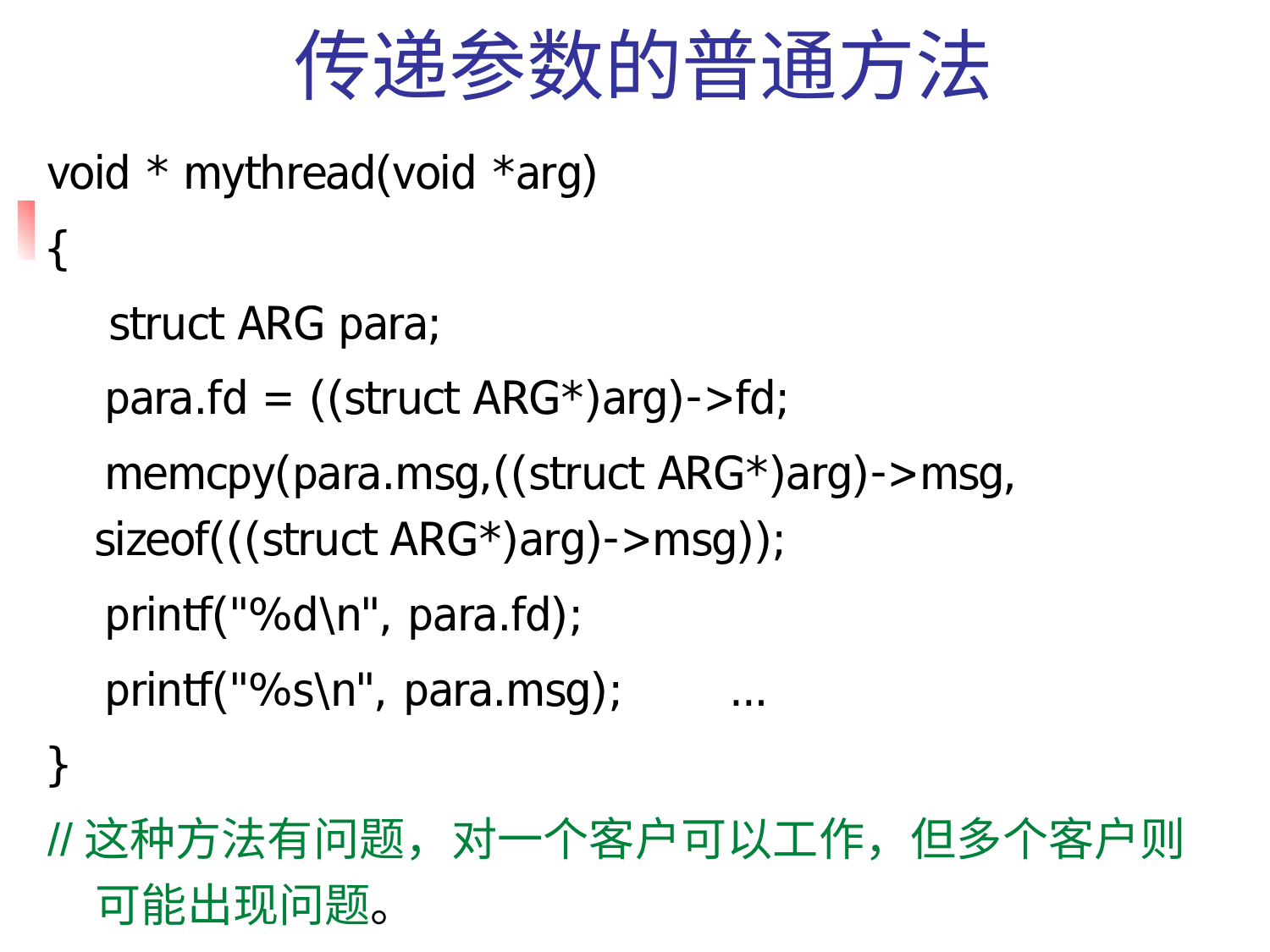

# 传递参数的普通方法
void * mythread(void *arg)
{
	 struct ARG para;
    para.fd = ((struct ARG*)arg)->fd;
    memcpy(para.msg,((struct ARG*)arg)->msg,  sizeof(((struct ARG*)arg)->msg));
    printf("%d\n", para.fd);
    printf("%s\n", para.msg); 	…
}
//这种方法有问题，对一个客户可以工作，但多个客户则可能出现问题。